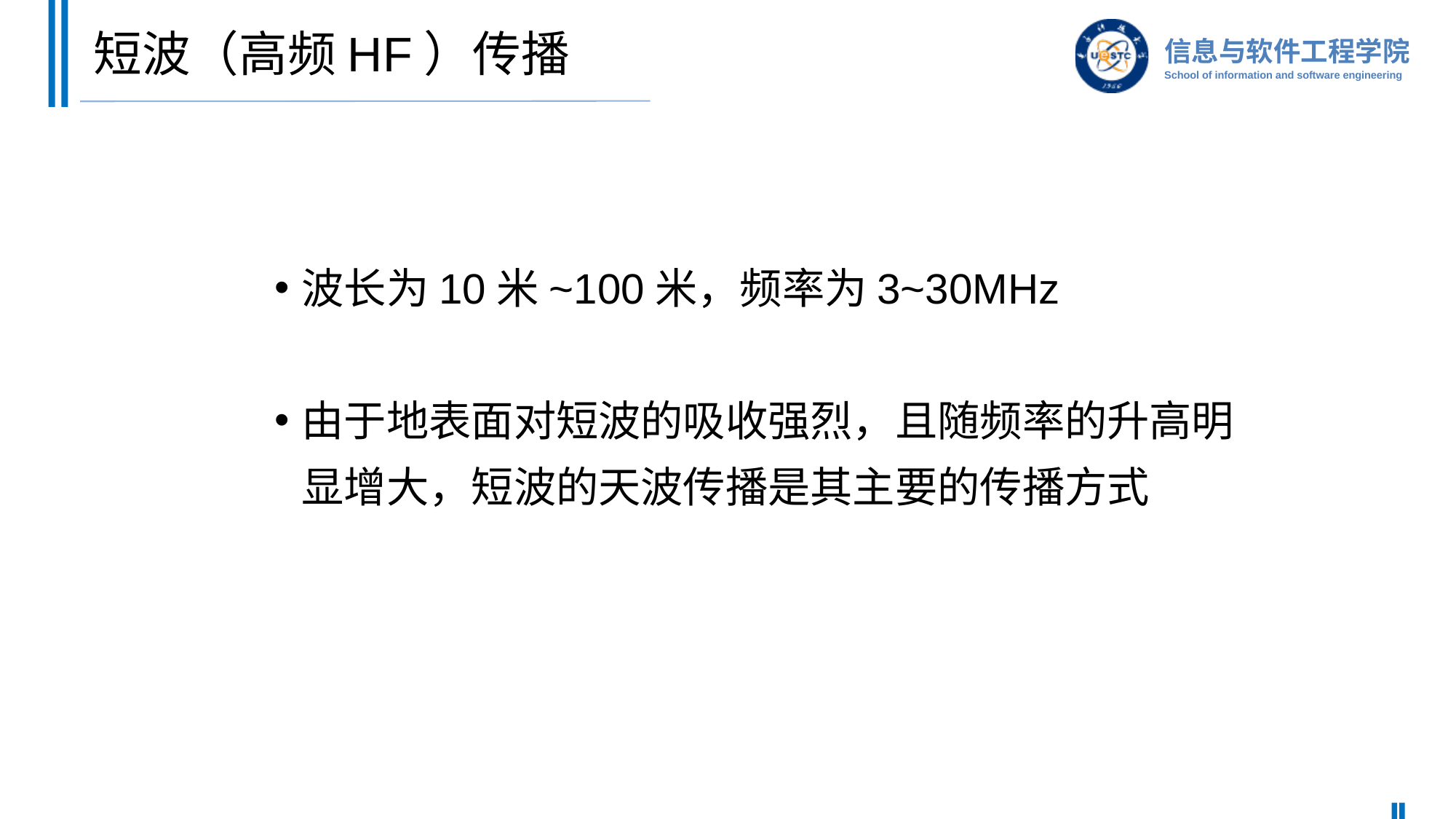

# 短波（高频HF）传播
波长为10米~100米，频率为3~30MHz

由于地表面对短波的吸收强烈，且随频率的升高明显增大，短波的天波传播是其主要的传播方式